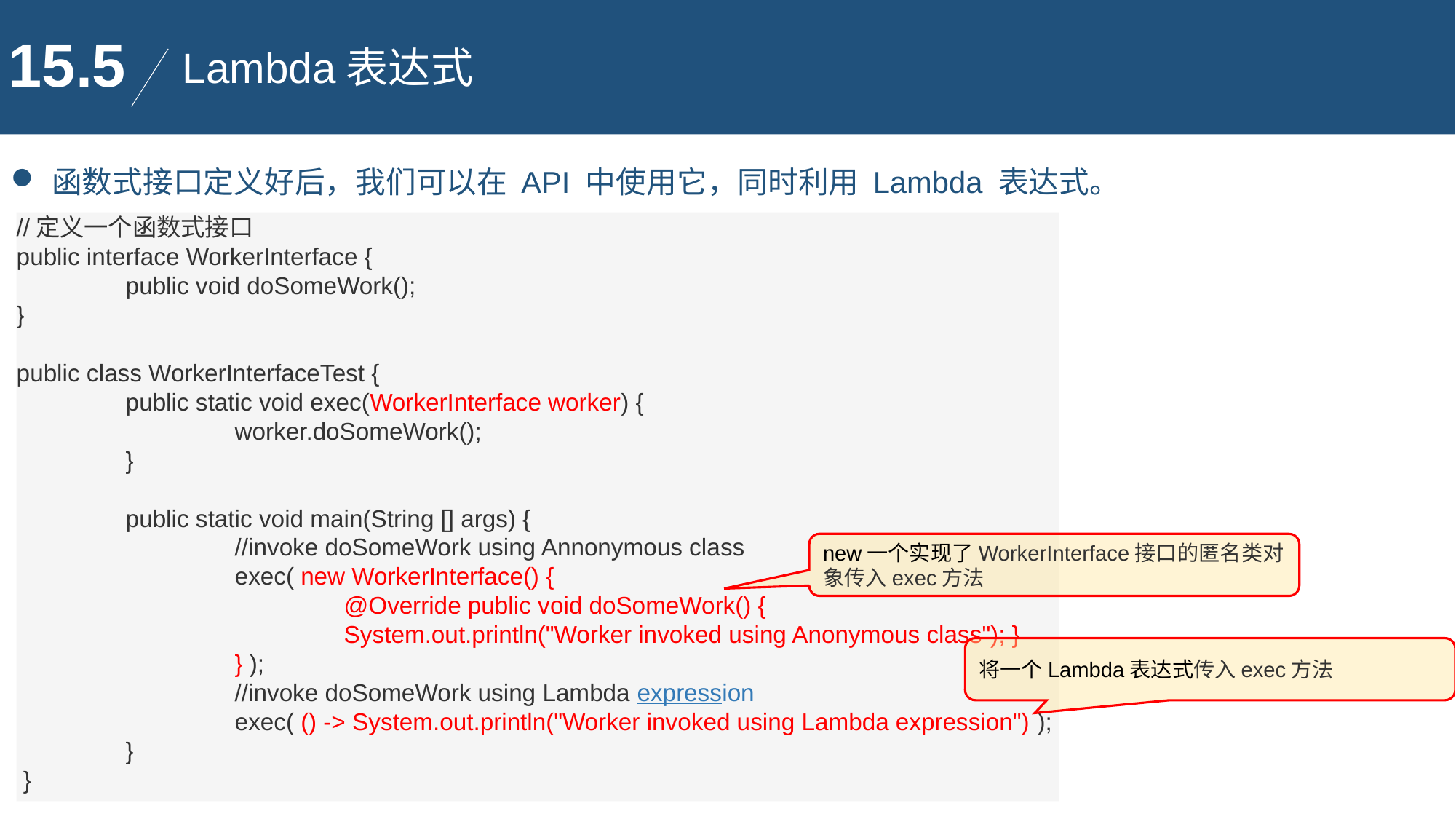

15.5
Lambda表达式
函数式接口定义好后，我们可以在 API 中使用它，同时利用 Lambda 表达式。
//定义一个函数式接口
public interface WorkerInterface {
	public void doSomeWork();
}

public class WorkerInterfaceTest {
	public static void exec(WorkerInterface worker) {
		worker.doSomeWork();
	}

	public static void main(String [] args) {
		//invoke doSomeWork using Annonymous class
		exec( new WorkerInterface() {
			@Override public void doSomeWork() {
			System.out.println("Worker invoked using Anonymous class"); }
		} );
		//invoke doSomeWork using Lambda expression
		exec( () -> System.out.println("Worker invoked using Lambda expression") );
	}
 }
new一个实现了WorkerInterface接口的匿名类对象传入exec方法
将一个Lambda表达式传入exec方法